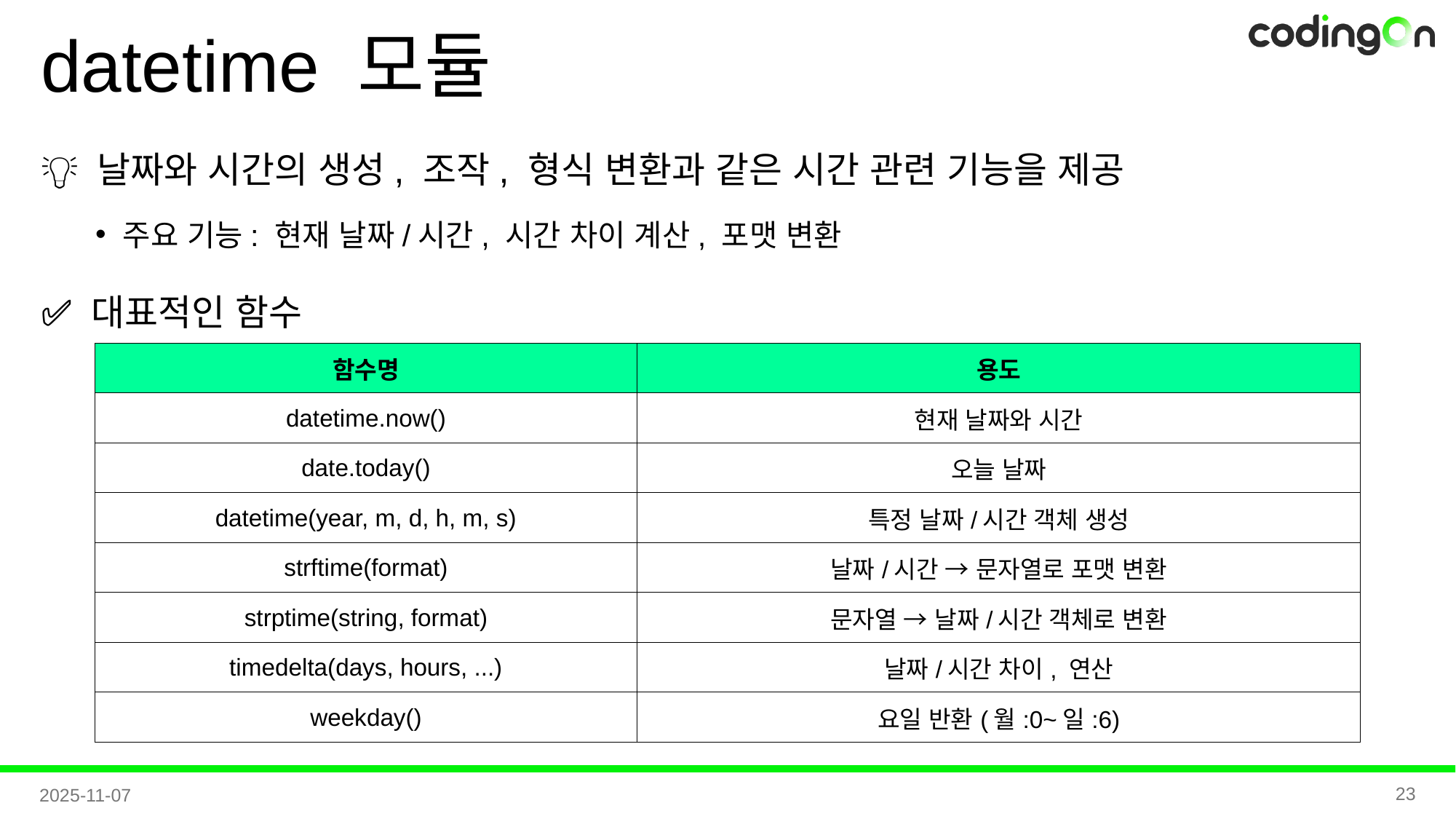

# datetime 모듈
💡 날짜와 시간의 생성, 조작, 형식 변환과 같은 시간 관련 기능을 제공
주요 기능: 현재 날짜/시간, 시간 차이 계산, 포맷 변환
✅ 대표적인 함수
| 함수명 | 용도 |
| --- | --- |
| datetime.now() | 현재 날짜와 시간 |
| date.today() | 오늘 날짜 |
| datetime(year, m, d, h, m, s) | 특정 날짜/시간 객체 생성 |
| strftime(format) | 날짜/시간 → 문자열로 포맷 변환 |
| strptime(string, format) | 문자열 → 날짜/시간 객체로 변환 |
| timedelta(days, hours, ...) | 날짜/시간 차이, 연산 |
| weekday() | 요일 반환(월:0~일:6) |
23
2025-11-07